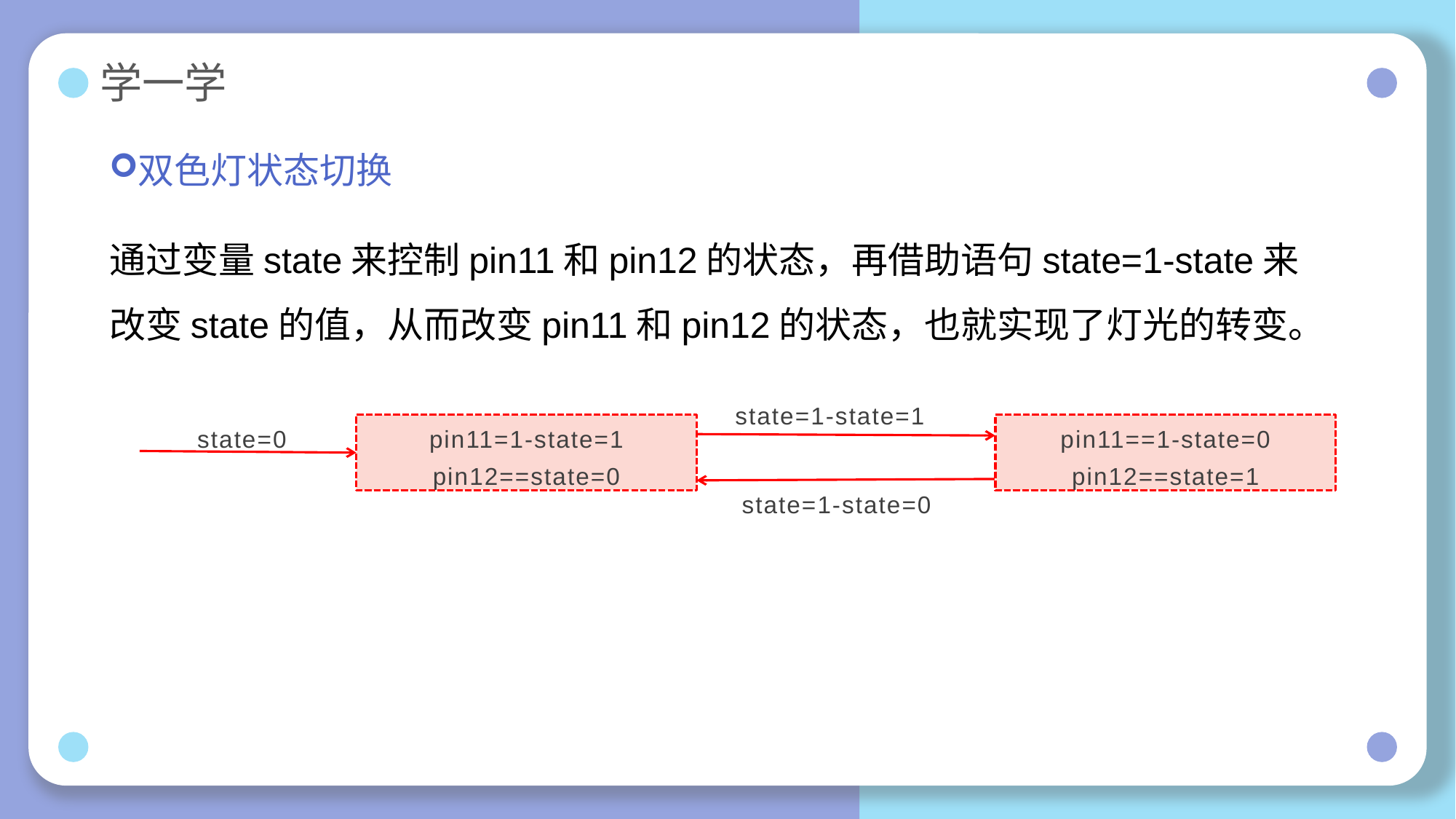

# 学一学
双色灯状态切换
通过变量state来控制pin11和pin12的状态，再借助语句state=1-state来改变state的值，从而改变pin11和pin12的状态，也就实现了灯光的转变。
state=1-state=1
pin11=1-state=1
pin12==state=0
pin11==1-state=0
pin12==state=1
state=0
state=1-state=0